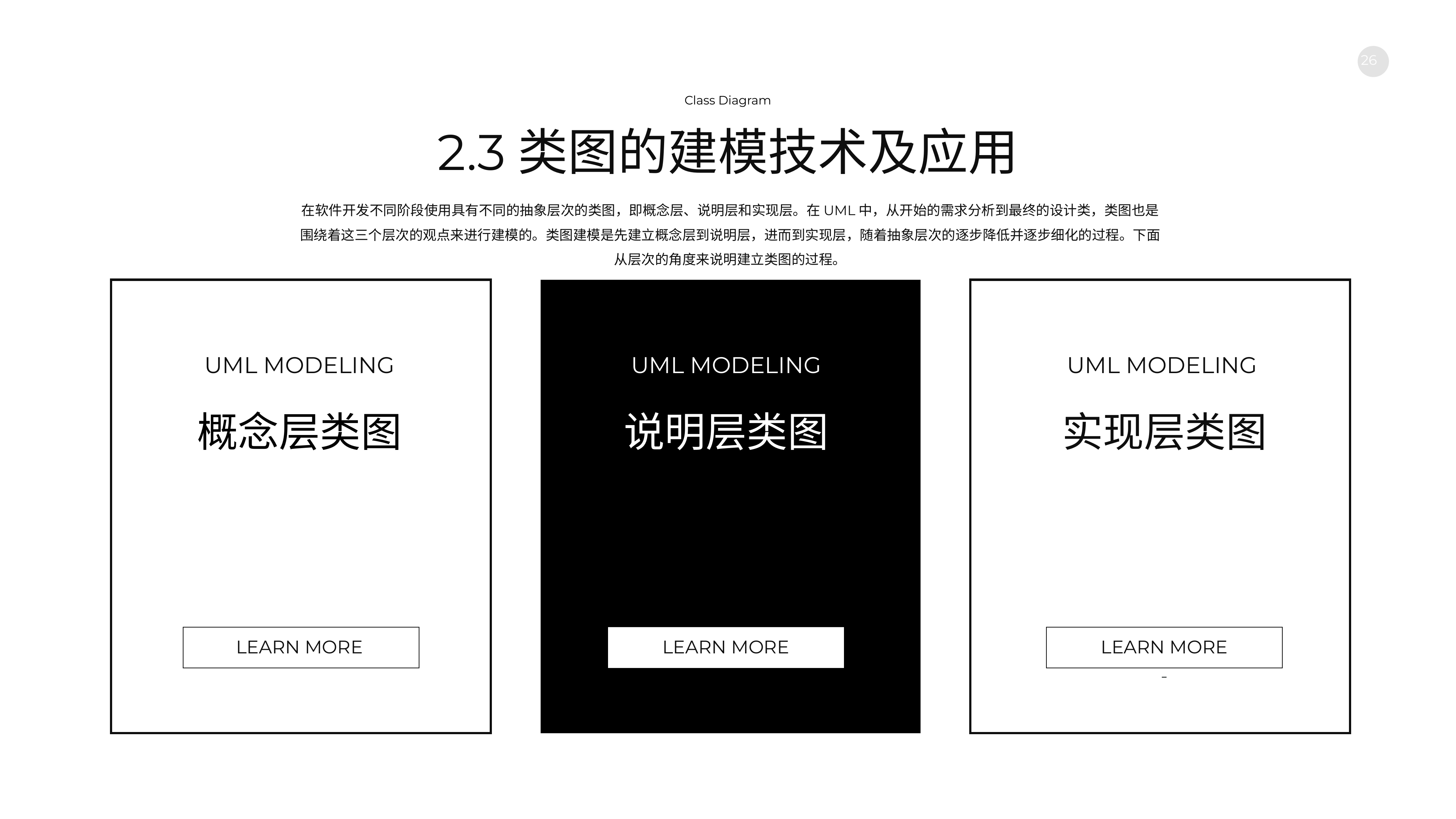

Class Diagram
2.3类图的建模技术及应用
在软件开发不同阶段使用具有不同的抽象层次的类图，即概念层、说明层和实现层。在UML中，从开始的需求分析到最终的设计类，类图也是围绕着这三个层次的观点来进行建模的。类图建模是先建立概念层到说明层，进而到实现层，随着抽象层次的逐步降低并逐步细化的过程。下面从层次的角度来说明建立类图的过程。

UML MODELING
UML MODELING
UML MODELING
概念层类图
实现层类图
说明层类图

LEARN MORE
LEARN MORE

LEARN MORE